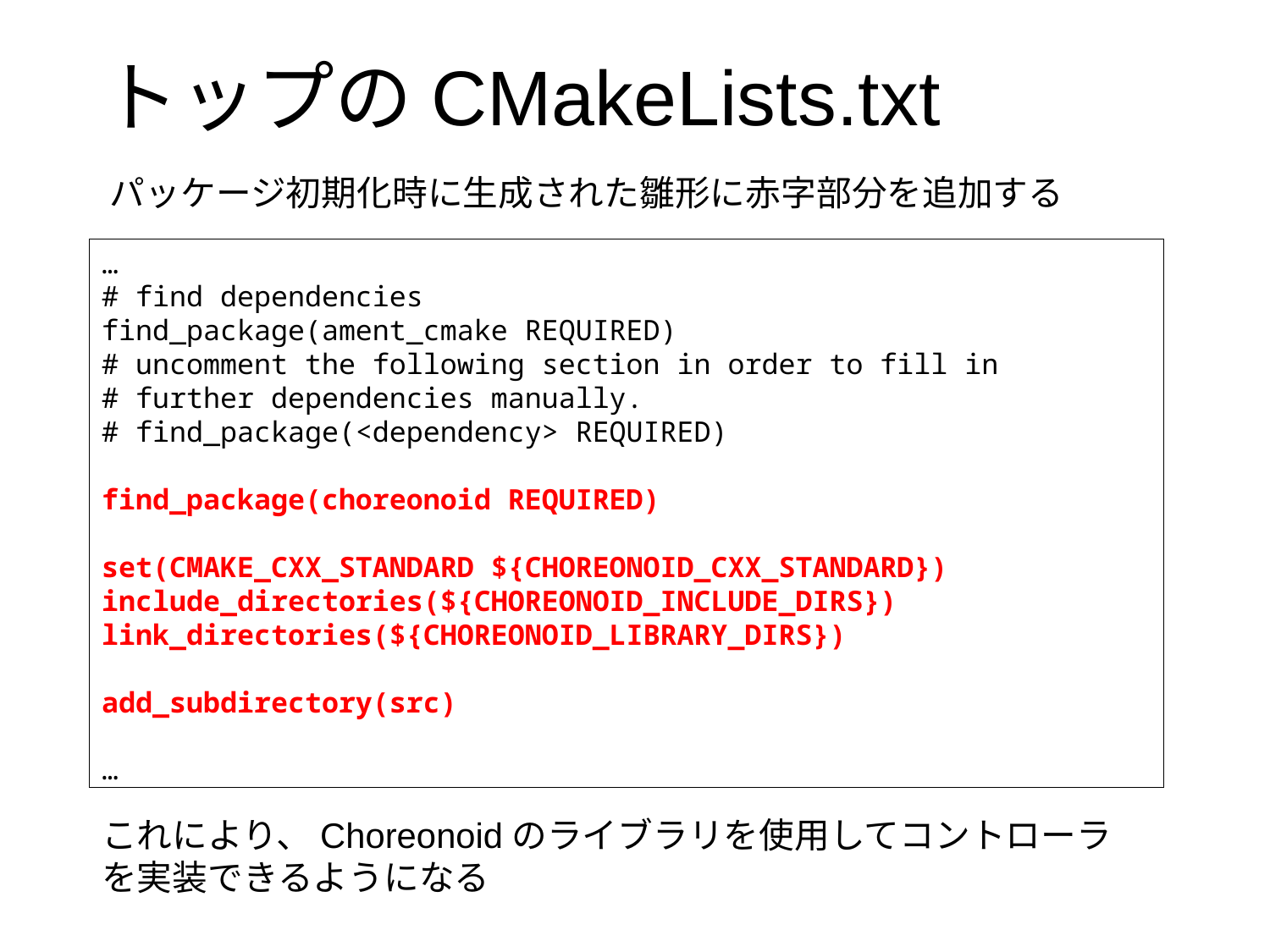

# トップのCMakeLists.txt
パッケージ初期化時に生成された雛形に赤字部分を追加する
…
# find dependencies
find_package(ament_cmake REQUIRED)
# uncomment the following section in order to fill in
# further dependencies manually.
# find_package(<dependency> REQUIRED)

find_package(choreonoid REQUIRED)

set(CMAKE_CXX_STANDARD ${CHOREONOID_CXX_STANDARD})
include_directories(${CHOREONOID_INCLUDE_DIRS})
link_directories(${CHOREONOID_LIBRARY_DIRS})

add_subdirectory(src)

…
これにより、Choreonoidのライブラリを使用してコントローラを実装できるようになる